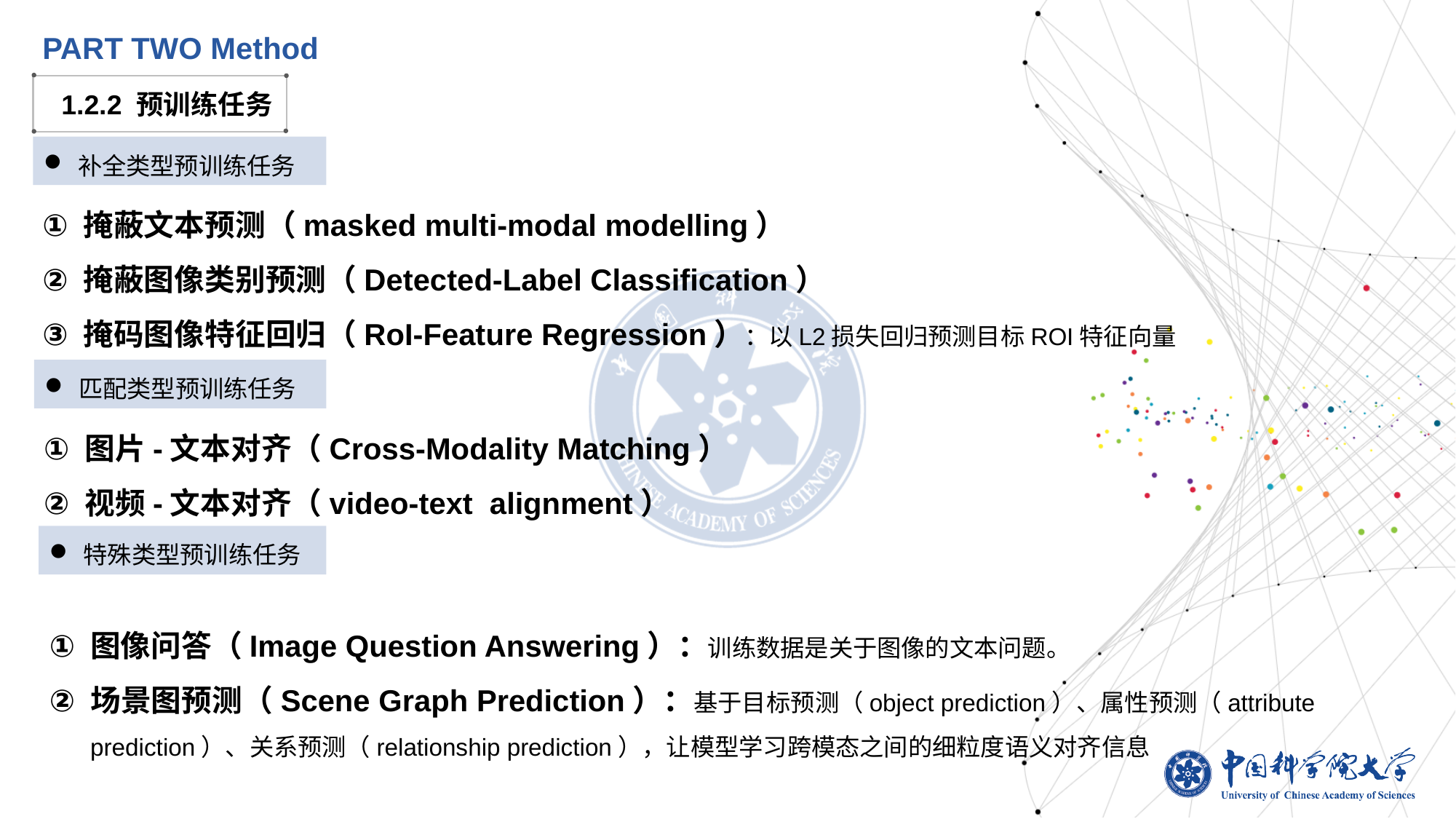

PART TWO Method

1.2.2 预训练任务
补全类型预训练任务
掩蔽文本预测（masked multi-modal modelling）
掩蔽图像类别预测（Detected-Label Classification）
掩码图像特征回归（RoI-Feature Regression）：以L2损失回归预测目标ROI特征向量
匹配类型预训练任务
图片-文本对齐（Cross-Modality Matching）
视频-文本对齐（video-text  alignment）

特殊类型预训练任务
图像问答（Image Question Answering）：训练数据是关于图像的文本问题。
场景图预测（Scene Graph Prediction）：基于目标预测（object prediction）、属性预测（attribute prediction）、关系预测（relationship prediction），让模型学习跨模态之间的细粒度语义对齐信息